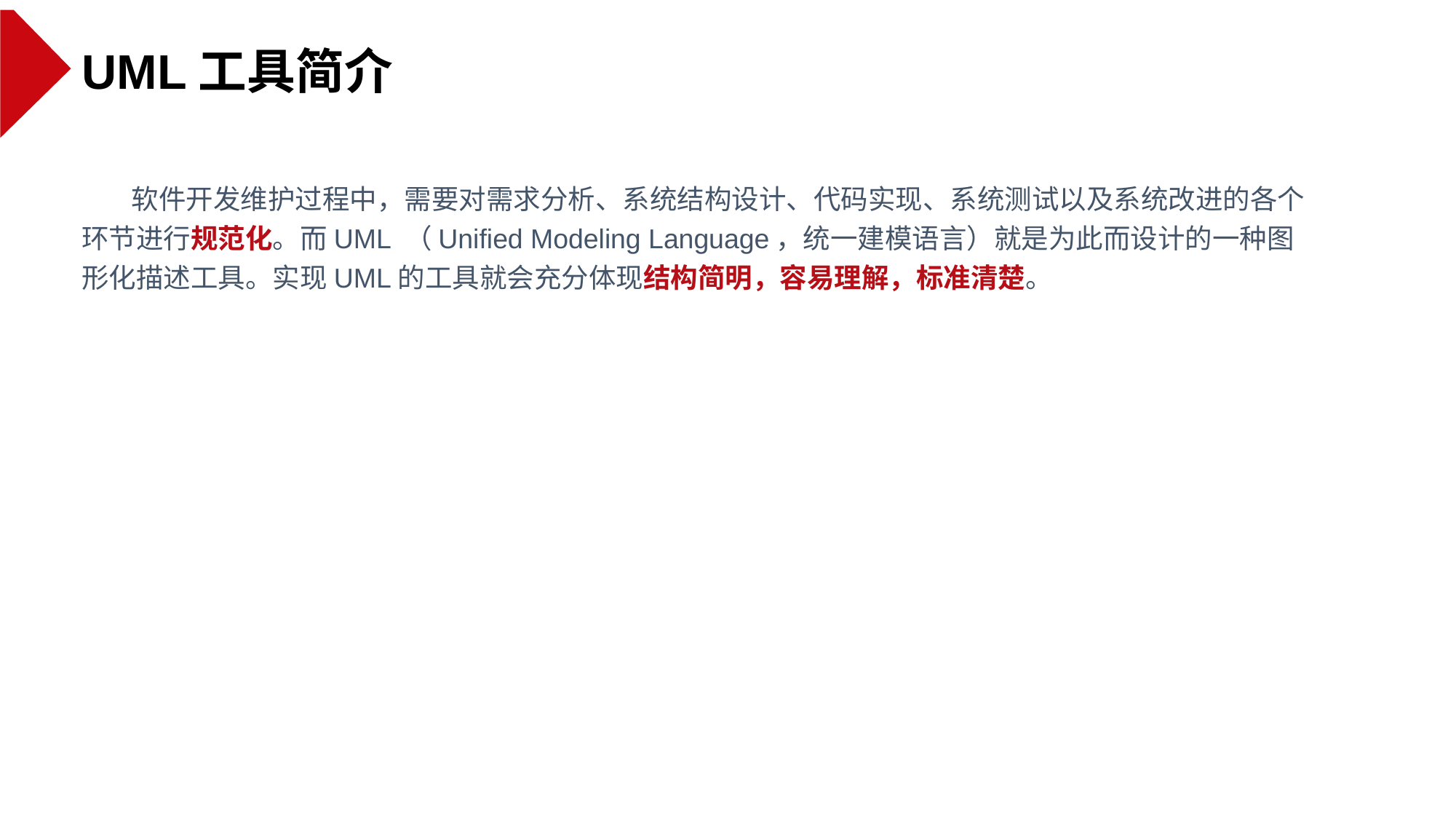

UML工具简介
       软件开发维护过程中，需要对需求分析、系统结构设计、代码实现、系统测试以及系统改进的各个环节进行规范化。而UML （Unified Modeling Language，统一建模语言）就是为此而设计的一种图形化描述工具。实现UML的工具就会充分体现结构简明，容易理解，标准清楚。